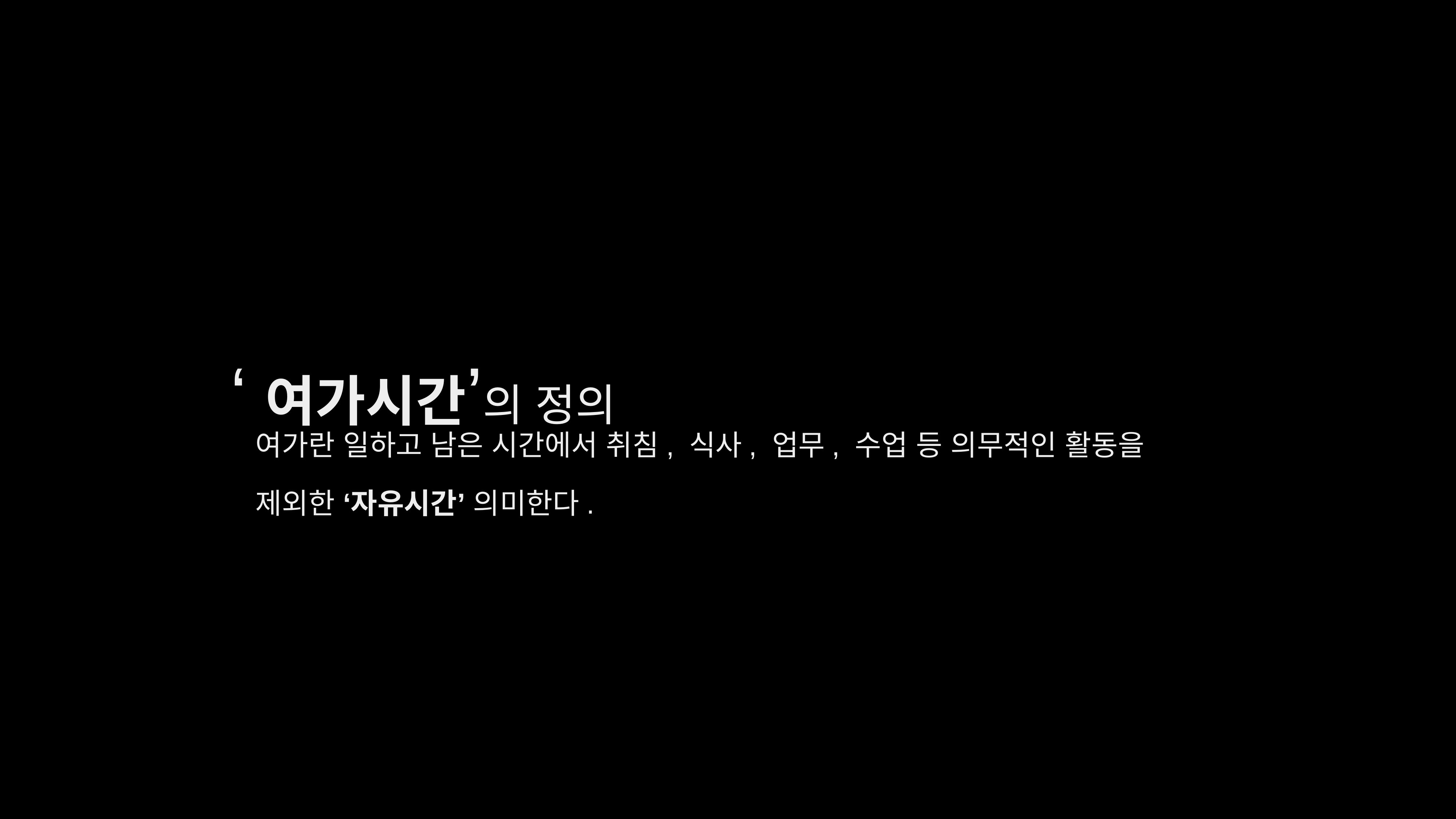

# ‘여가시간’의 정의
여가란 일하고 남은 시간에서 취침, 식사, 업무, 수업 등 의무적인 활동을
제외한 ‘자유시간’ 의미한다.